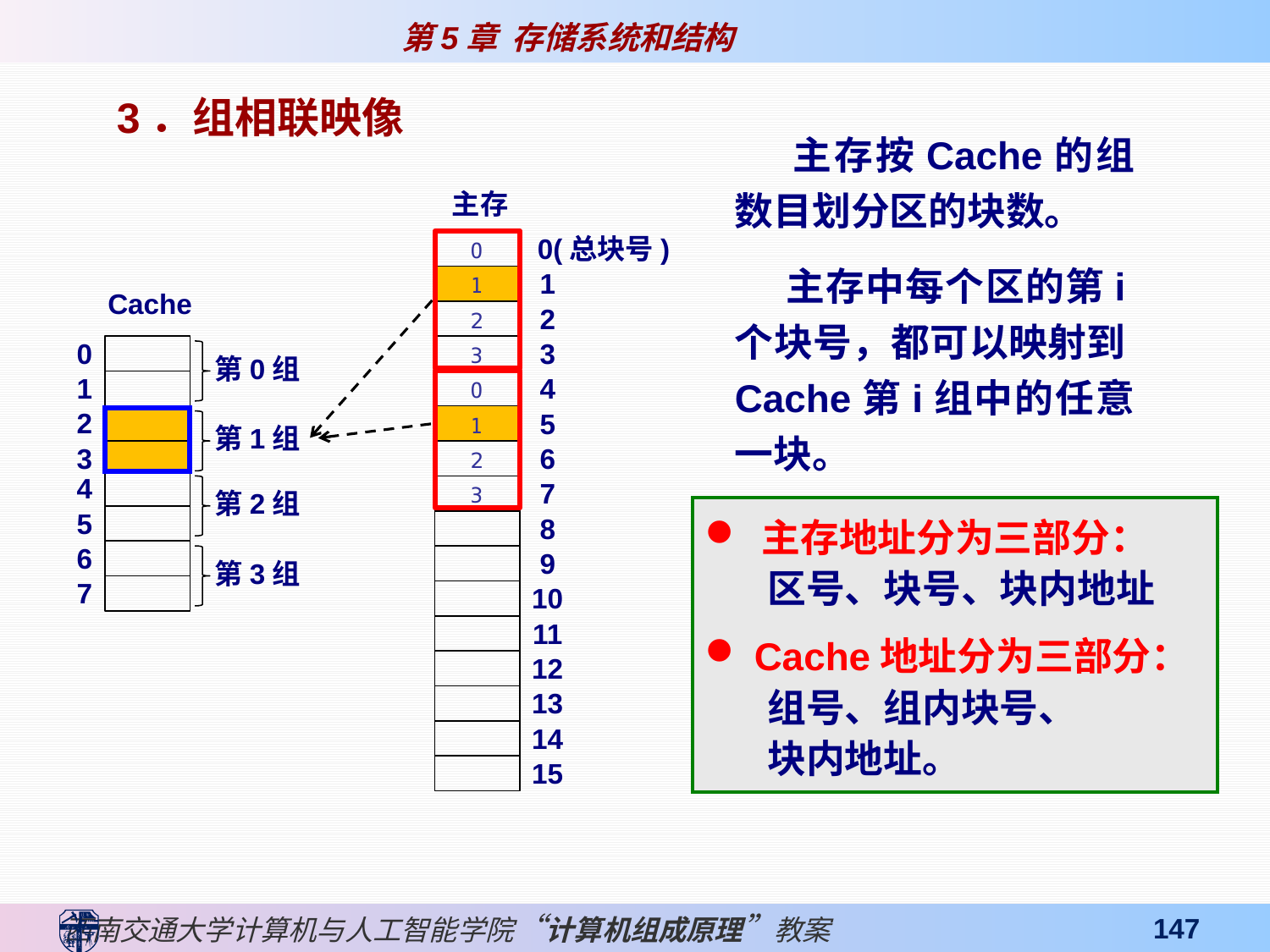

3．组相联映像
    主存按Cache的组数目划分区的块数。
    主存中每个区的第i个块号，都可以映射到Cache第i组中的任意一块。

主存

0
1

2
3
0(总块号)
1
Cache
0

第0组
1

2

第1组
3

4

第2组
5

6

第3组
7

2
3

0
1

2
3
4
5
6
7
 主存地址分为三部分：
      区号、块号、块内地址
 Cache地址分为三部分：
      组号、组内块号、
      块内地址。

8

9

10

11

12

13

14

15